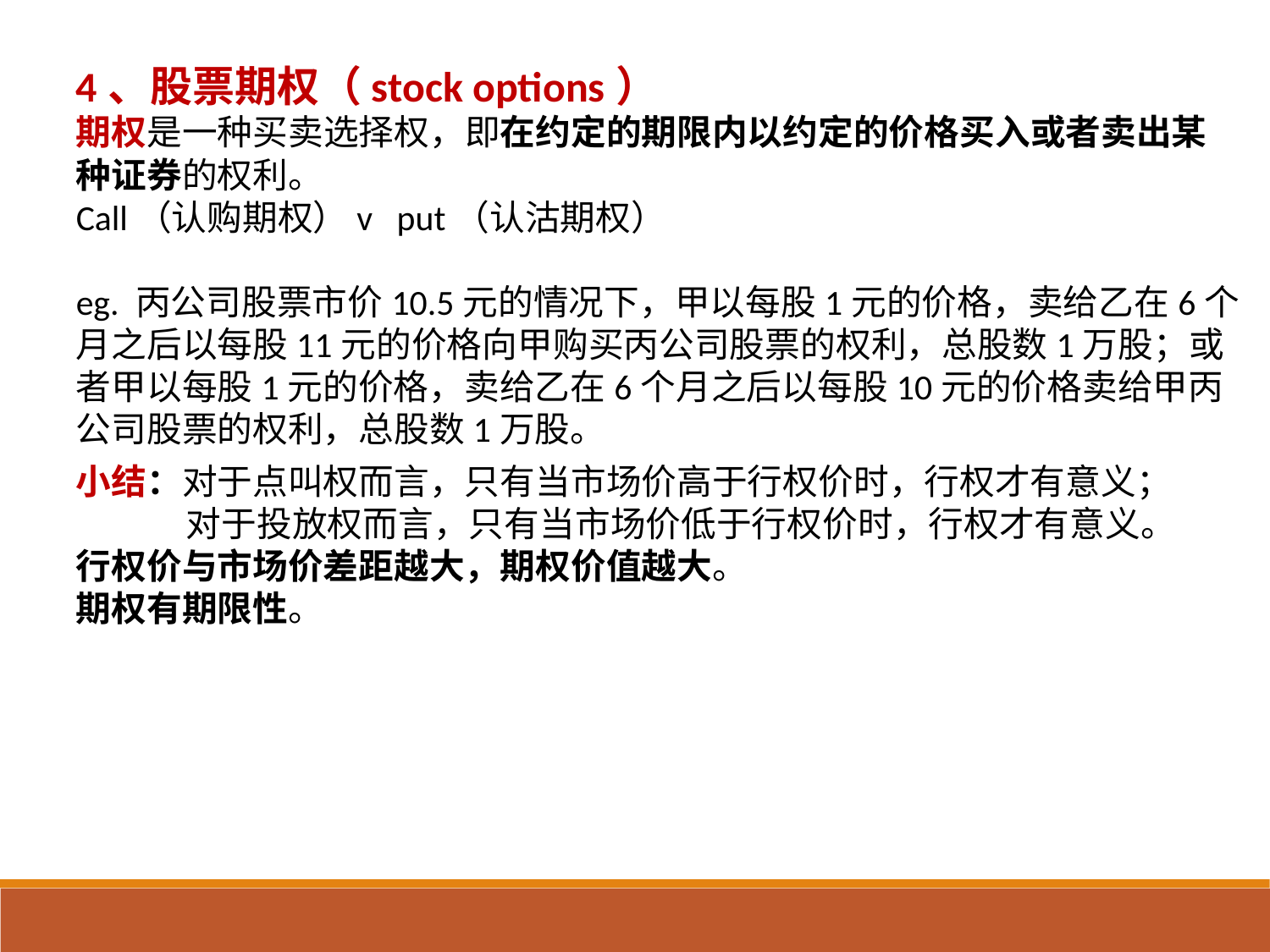

4、股票期权（stock options）
期权是一种买卖选择权，即在约定的期限内以约定的价格买入或者卖出某种证券的权利。
Call（认购期权）v   put（认沽期权）

eg. 丙公司股票市价10.5元的情况下，甲以每股1元的价格，卖给乙在6个月之后以每股11元的价格向甲购买丙公司股票的权利，总股数1万股；或者甲以每股1元的价格，卖给乙在6个月之后以每股10元的价格卖给甲丙公司股票的权利，总股数1万股。
小结：对于点叫权而言，只有当市场价高于行权价时，行权才有意义；
             对于投放权而言，只有当市场价低于行权价时，行权才有意义。
行权价与市场价差距越大，期权价值越大。
期权有期限性。